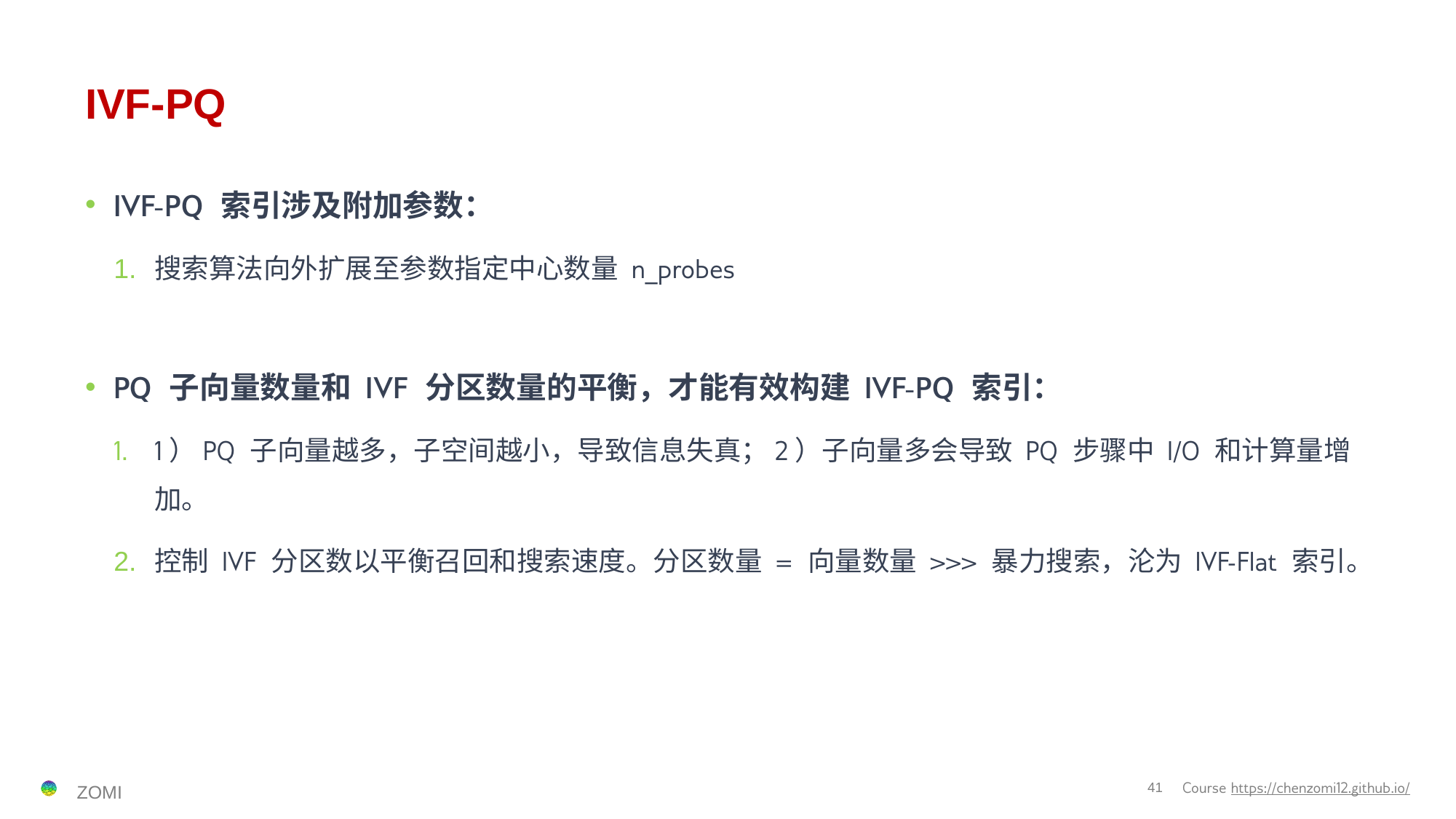

# IVF-PQ
IVF-PQ 索引涉及附加参数：
搜索算法向外扩展至参数指定中心数量 n_probes

PQ 子向量数量和 IVF 分区数量的平衡，才能有效构建 IVF-PQ 索引：
1）PQ 子向量越多，子空间越小，导致信息失真；2）子向量多会导致 PQ 步骤中 I/O 和计算量增加。
控制 IVF 分区数以平衡召回和搜索速度。分区数量 = 向量数量 >>> 暴力搜索，沦为 IVF-Flat 索引。